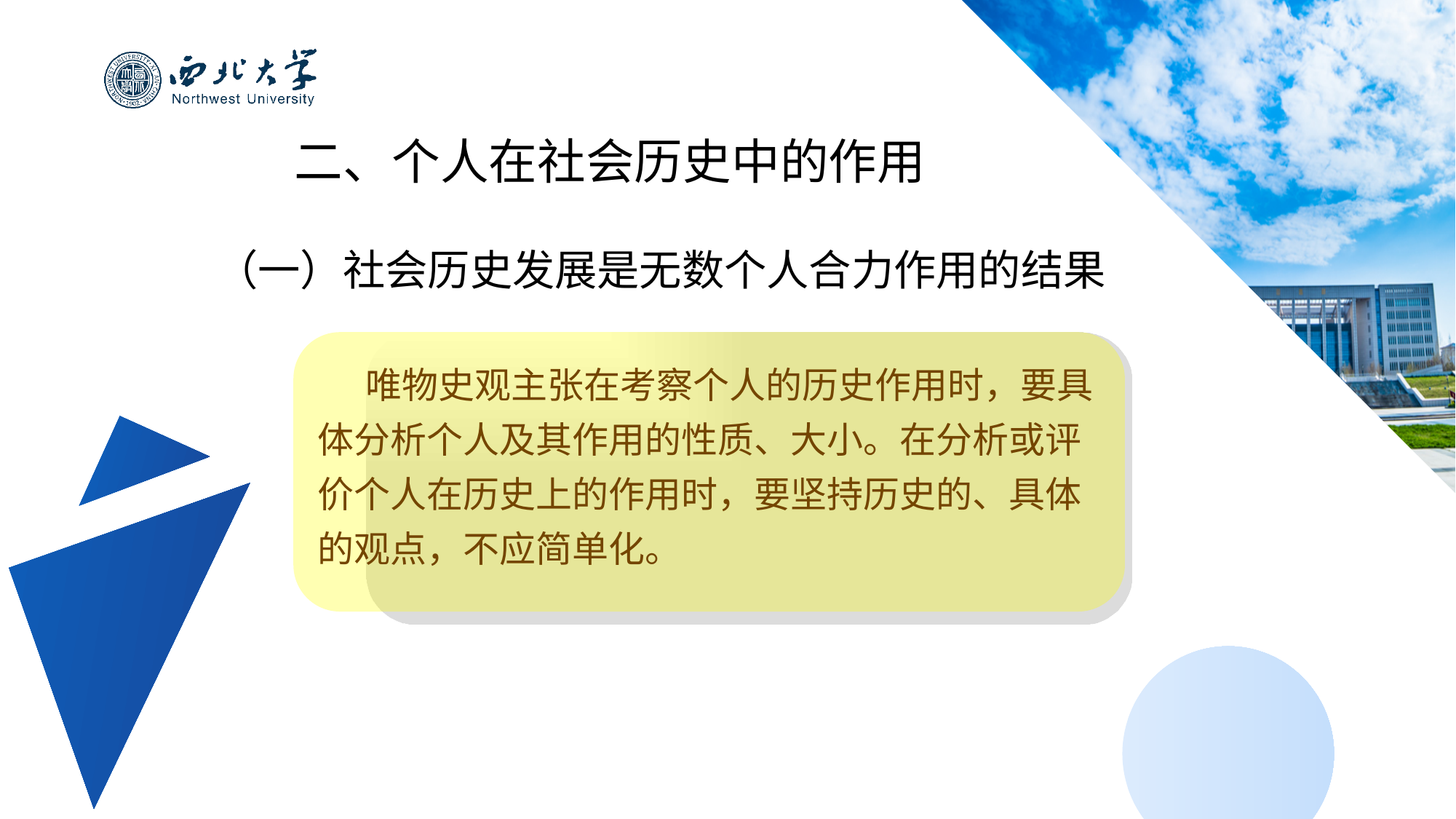

二、个人在社会历史中的作用
（一）社会历史发展是无数个人合力作用的结果
      唯物史观主张在考察个人的历史作用时，要具体分析个人及其作用的性质、大小。在分析或评价个人在历史上的作用时，要坚持历史的、具体的观点，不应简单化。